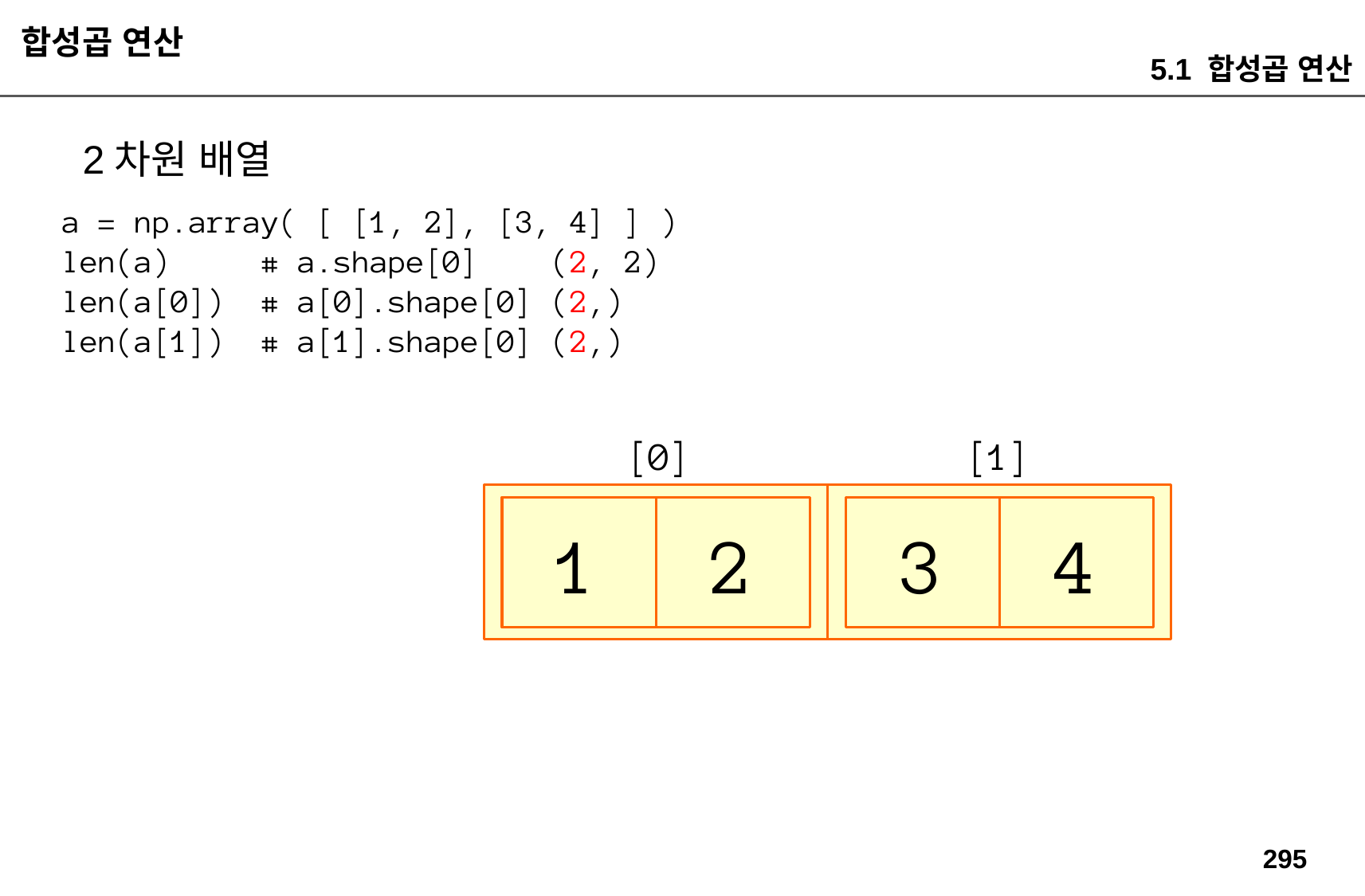

합성곱 연산
5.1 합성곱 연산
2차원 배열

a = np.array( [ [1, 2], [3, 4] ] )
len(a)     # a.shape[0]    (2, 2)
len(a[0])  # a[0].shape[0] (2,)
len(a[1])  # a[1].shape[0] (2,)
[1]
[0]

3
4
1
2